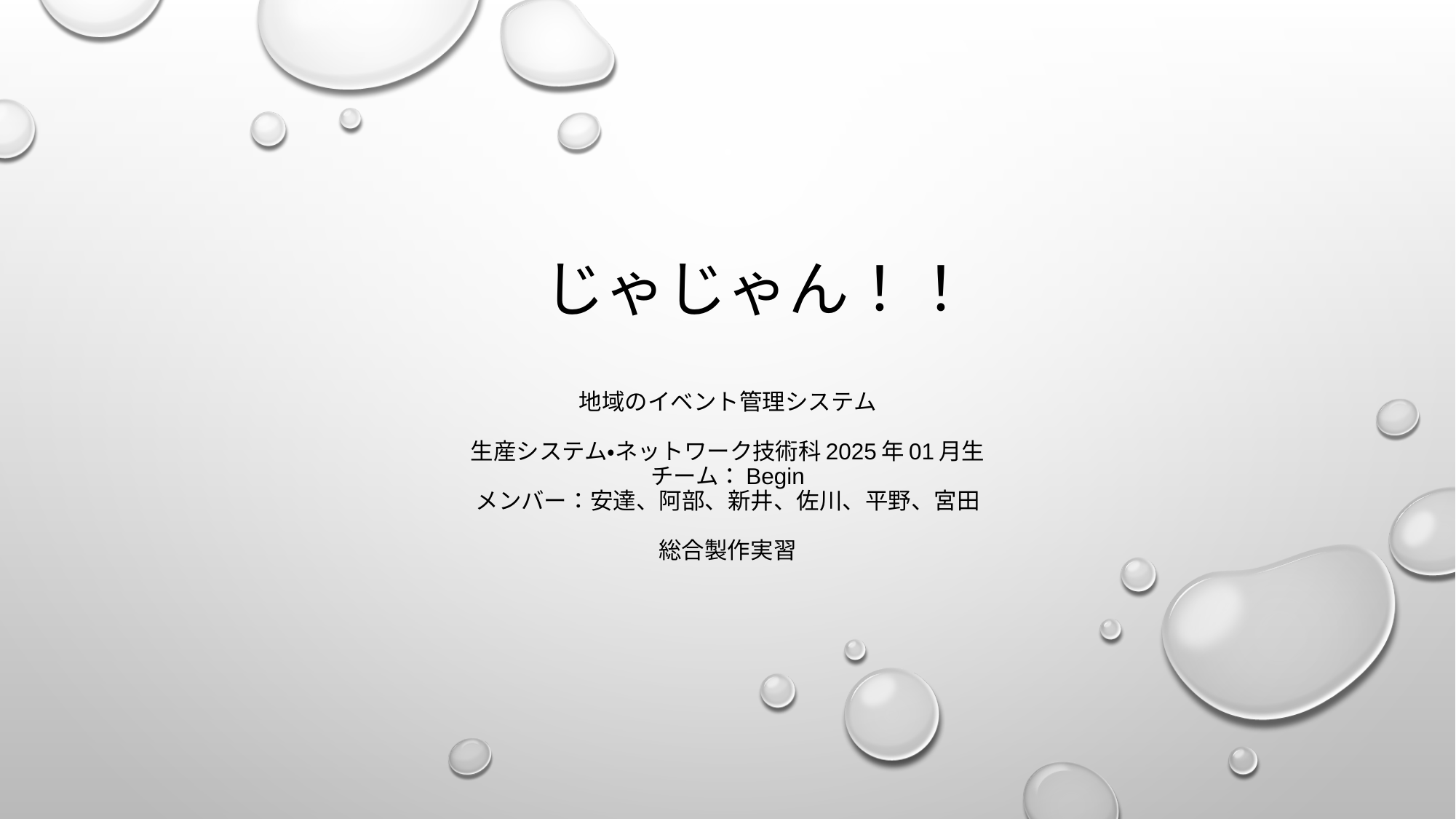

# じゃじゃん！！ 地域のイベント管理システム 生産システム・ネットワーク技術科2025年01月生 チーム：Begin メンバー：安達、阿部、新井、佐川、平野、宮田 総合製作実習